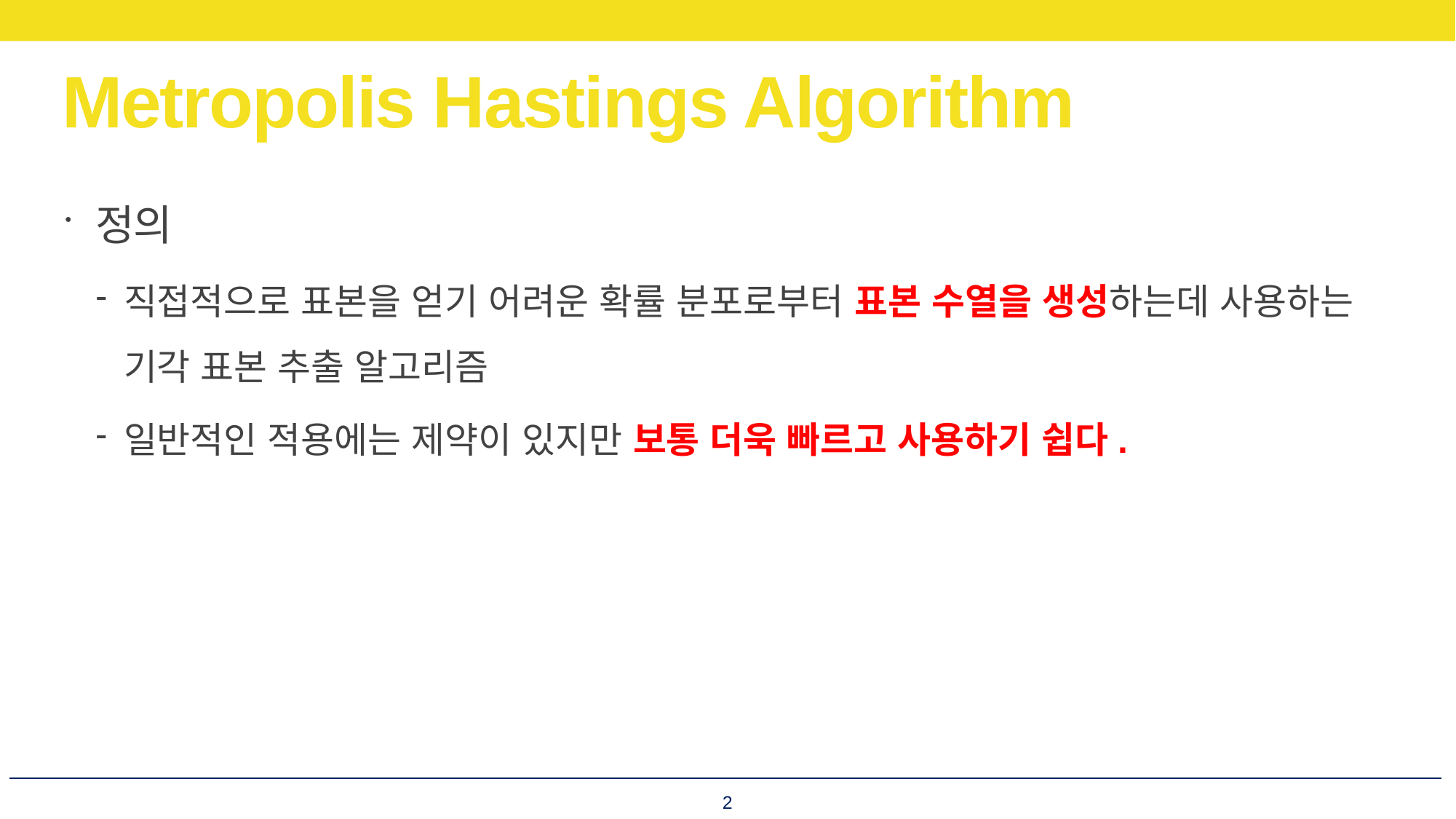

# Metropolis Hastings Algorithm
정의
직접적으로 표본을 얻기 어려운 확률 분포로부터 표본 수열을 생성하는데 사용하는 기각 표본 추출 알고리즘
일반적인 적용에는 제약이 있지만 보통 더욱 빠르고 사용하기 쉽다.
2